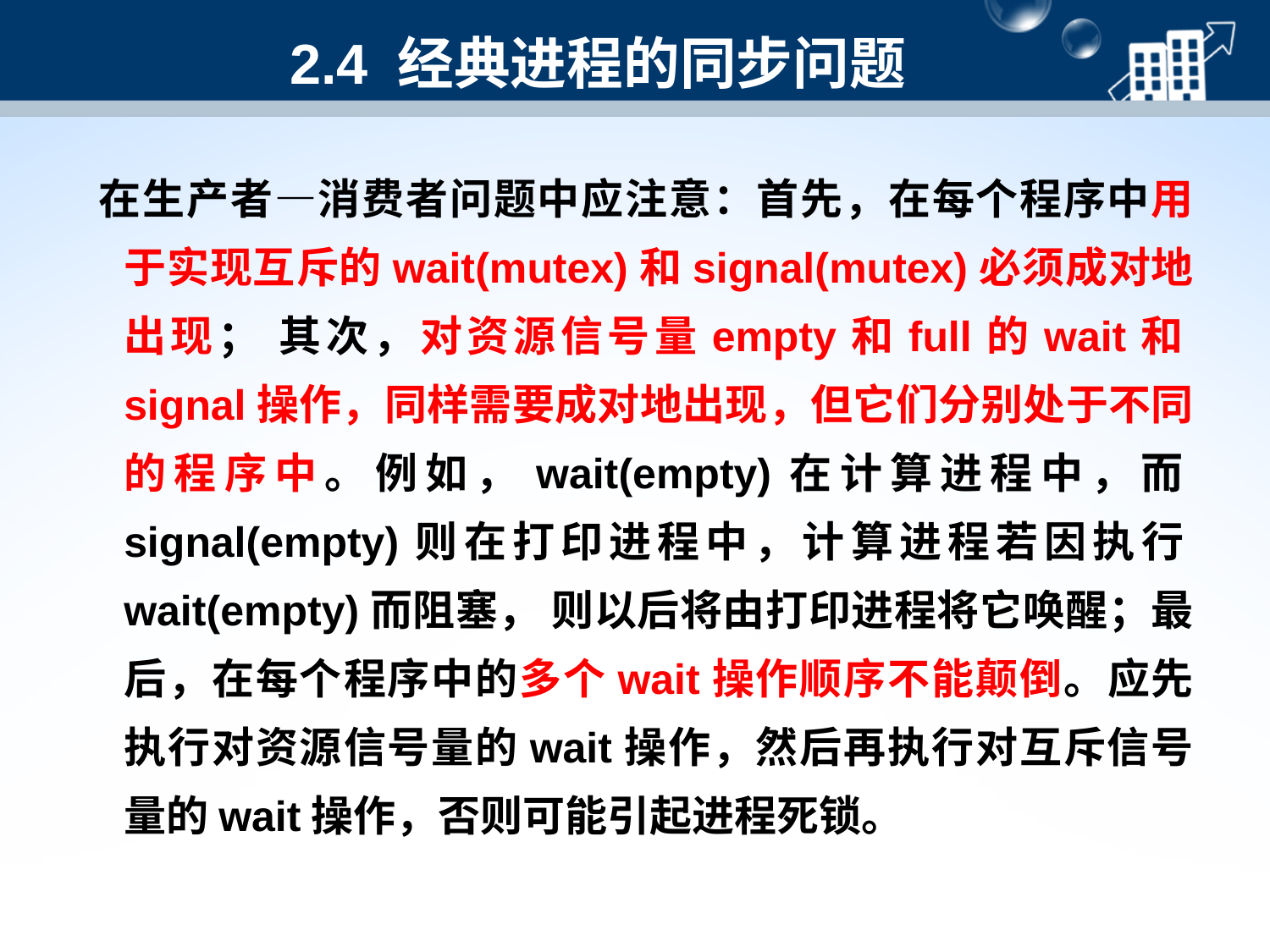

# 2.4 经典进程的同步问题
 在生产者—消费者问题中应注意：首先，在每个程序中用于实现互斥的wait(mutex)和signal(mutex)必须成对地出现； 其次，对资源信号量empty和full的wait和signal操作，同样需要成对地出现，但它们分别处于不同的程序中。例如，wait(empty)在计算进程中，而signal(empty)则在打印进程中，计算进程若因执行wait(empty)而阻塞， 则以后将由打印进程将它唤醒；最后，在每个程序中的多个wait操作顺序不能颠倒。应先执行对资源信号量的wait操作，然后再执行对互斥信号量的wait操作，否则可能引起进程死锁。